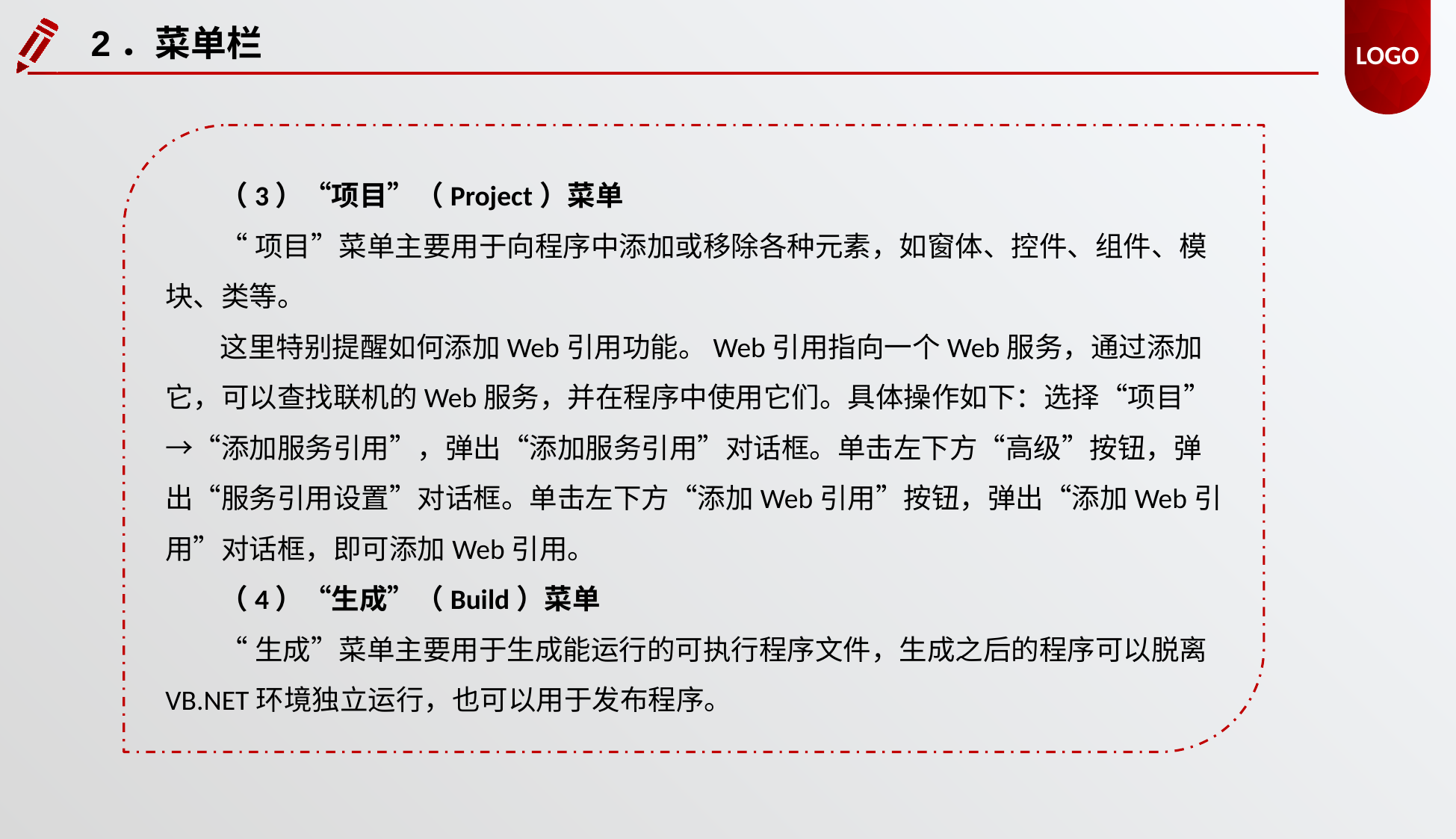

2．菜单栏
（3）“项目”（Project）菜单
“项目”菜单主要用于向程序中添加或移除各种元素，如窗体、控件、组件、模块、类等。
这里特别提醒如何添加Web引用功能。Web引用指向一个Web服务，通过添加它，可以查找联机的Web服务，并在程序中使用它们。具体操作如下：选择“项目”→“添加服务引用”，弹出“添加服务引用”对话框。单击左下方“高级”按钮，弹出“服务引用设置”对话框。单击左下方“添加Web引用”按钮，弹出“添加Web引用”对话框，即可添加Web引用。
（4）“生成”（Build）菜单
“生成”菜单主要用于生成能运行的可执行程序文件，生成之后的程序可以脱离VB.NET环境独立运行，也可以用于发布程序。